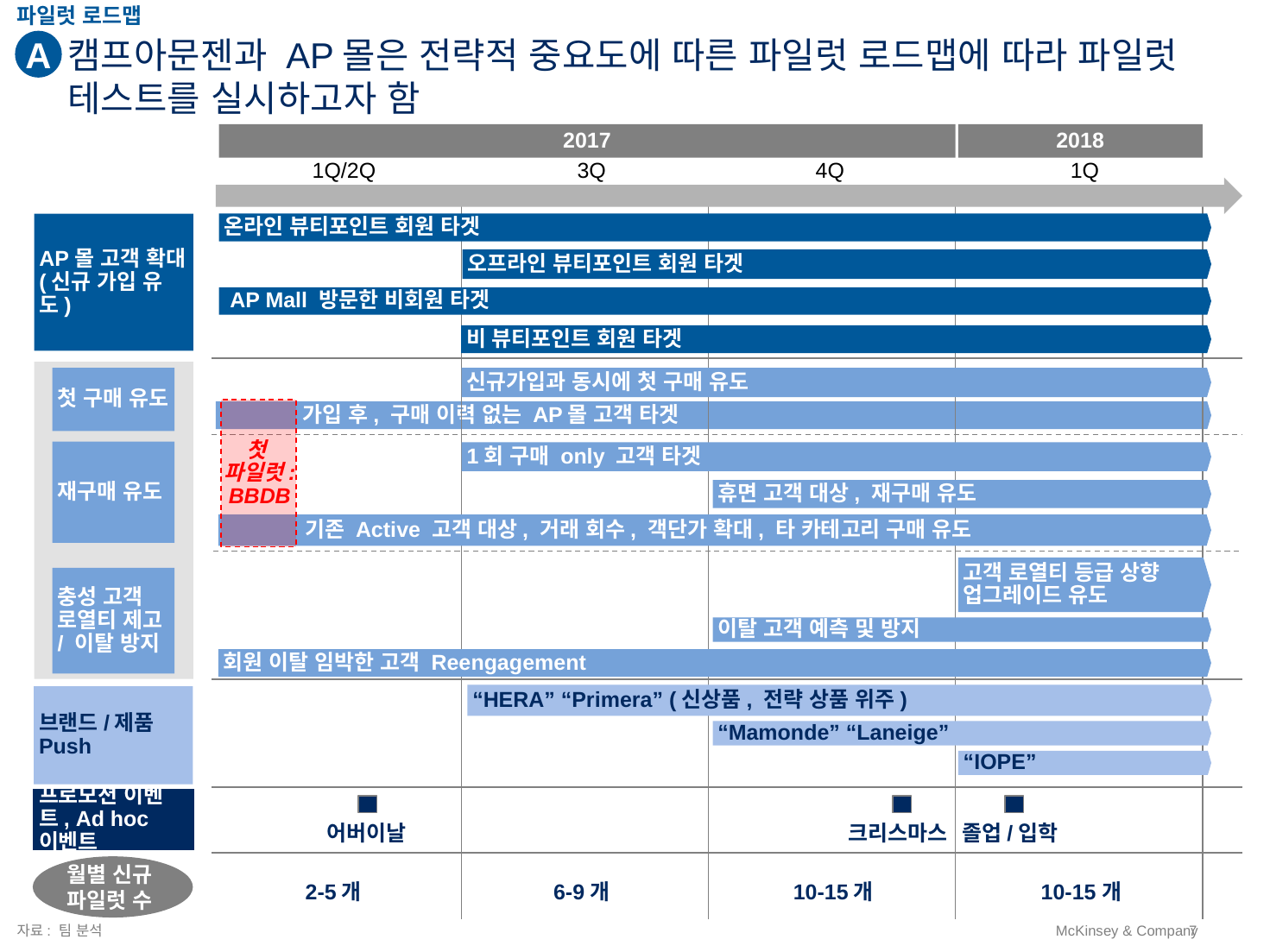

파일럿 로드맵
A
# 캠프아문젠과 AP몰은 전략적 중요도에 따른 파일럿 로드맵에 따라 파일럿 테스트를 실시하고자 함
2017
2018
1Q/2Q
3Q
4Q
1Q

AP몰 고객 확대 (신규 가입 유도)
온라인 뷰티포인트 회원 타겟
오프라인 뷰티포인트 회원 타겟
 AP Mall 방문한 비회원 타겟
비 뷰티포인트 회원 타겟

첫 구매 유도
신규가입과 동시에 첫 구매 유도

가입 후, 구매 이력 없는 AP몰 고객 타겟
첫
파일럿:
BBDB
재구매 유도
1회 구매 only 고객 타겟
휴면 고객 대상, 재구매 유도
기존 Active 고객 대상, 거래 회수, 객단가 확대, 타 카테고리 구매 유도
고객 로열티 등급 상향 업그레이드 유도
충성 고객 로열티 제고/ 이탈 방지
이탈 고객 예측 및 방지
회원 이탈 임박한 고객 Reengagement
“HERA” “Primera” (신상품, 전략 상품 위주)
브랜드/제품 Push
“Mamonde” “Laneige”
“IOPE”
프로모션 이벤트, Ad hoc 이벤트

어버이날
크리스마스
졸업/입학

월별 신규 파일럿 수
2-5개
6-9개
10-15개
10-15개
자료: 팀 분석